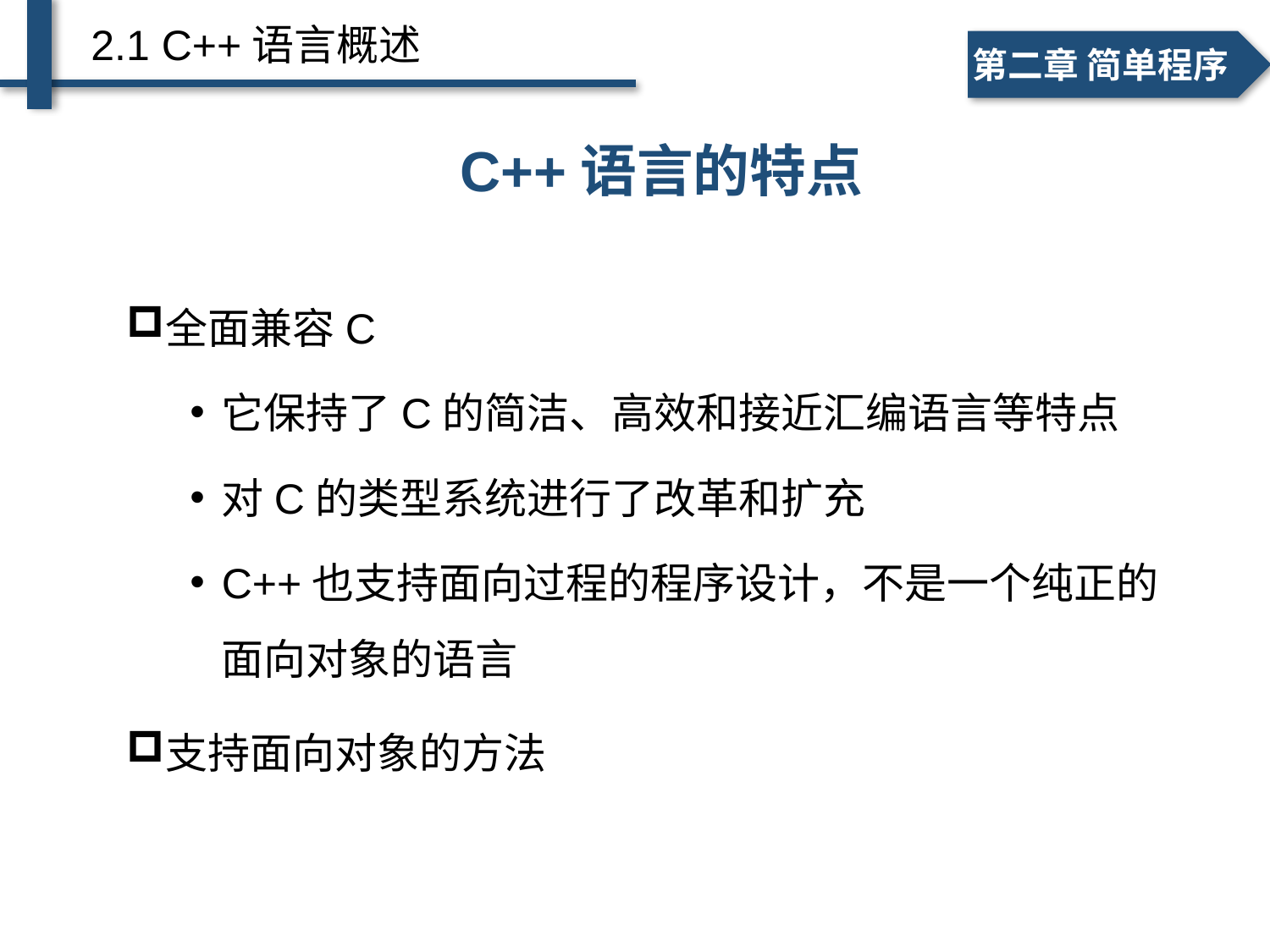

2.1 C++语言概述
一、个人简介
二、学术成绩

第二章 简单程序

C++语言的特点
全面兼容C
它保持了C的简洁、高效和接近汇编语言等特点
对C的类型系统进行了改革和扩充
C++也支持面向过程的程序设计，不是一个纯正的面向对象的语言
支持面向对象的方法
81